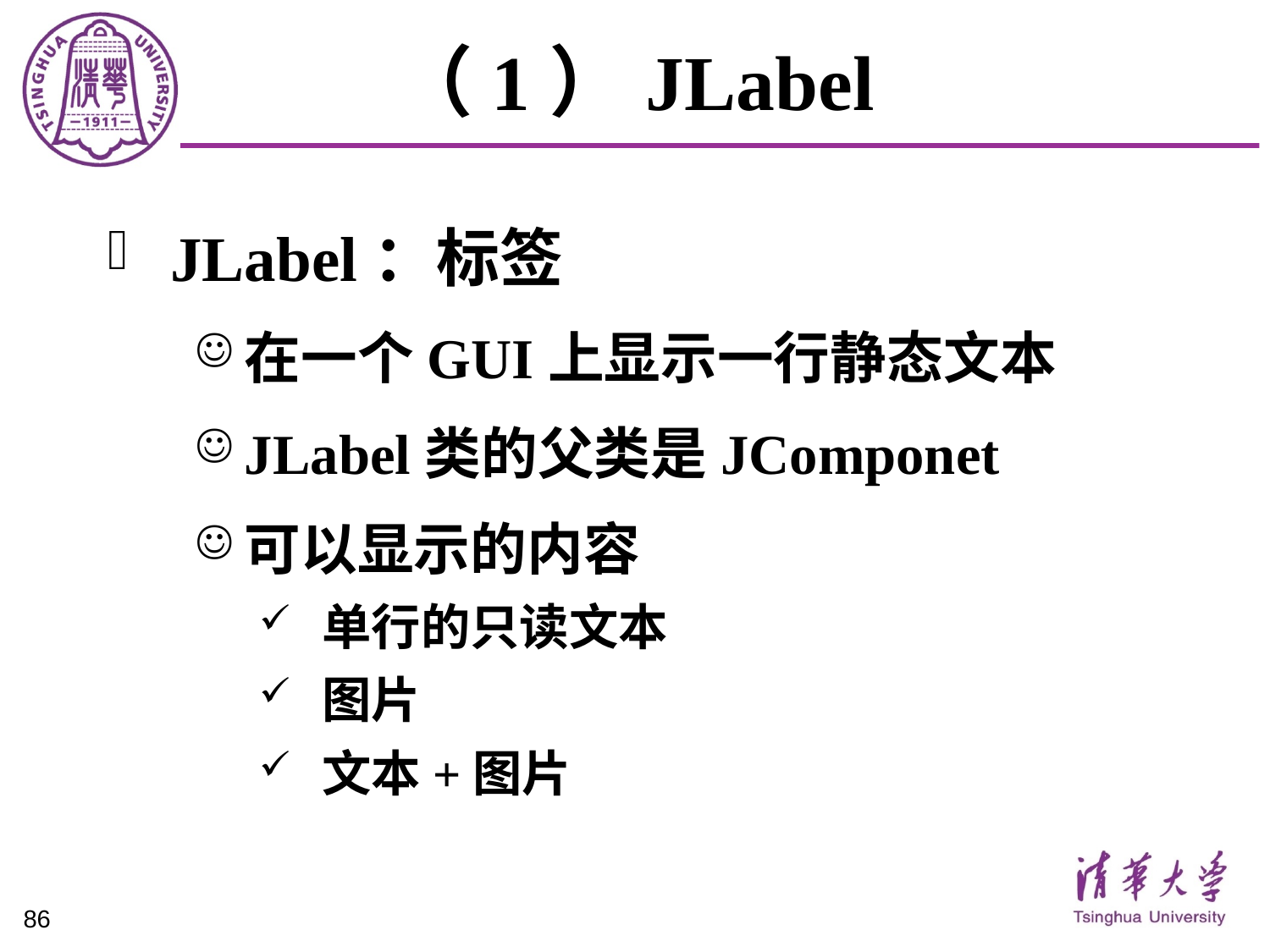

# （1）JLabel
JLabel：标签
在一个GUI上显示一行静态文本
JLabel类的父类是JComponet
可以显示的内容
单行的只读文本
图片
文本+图片
86